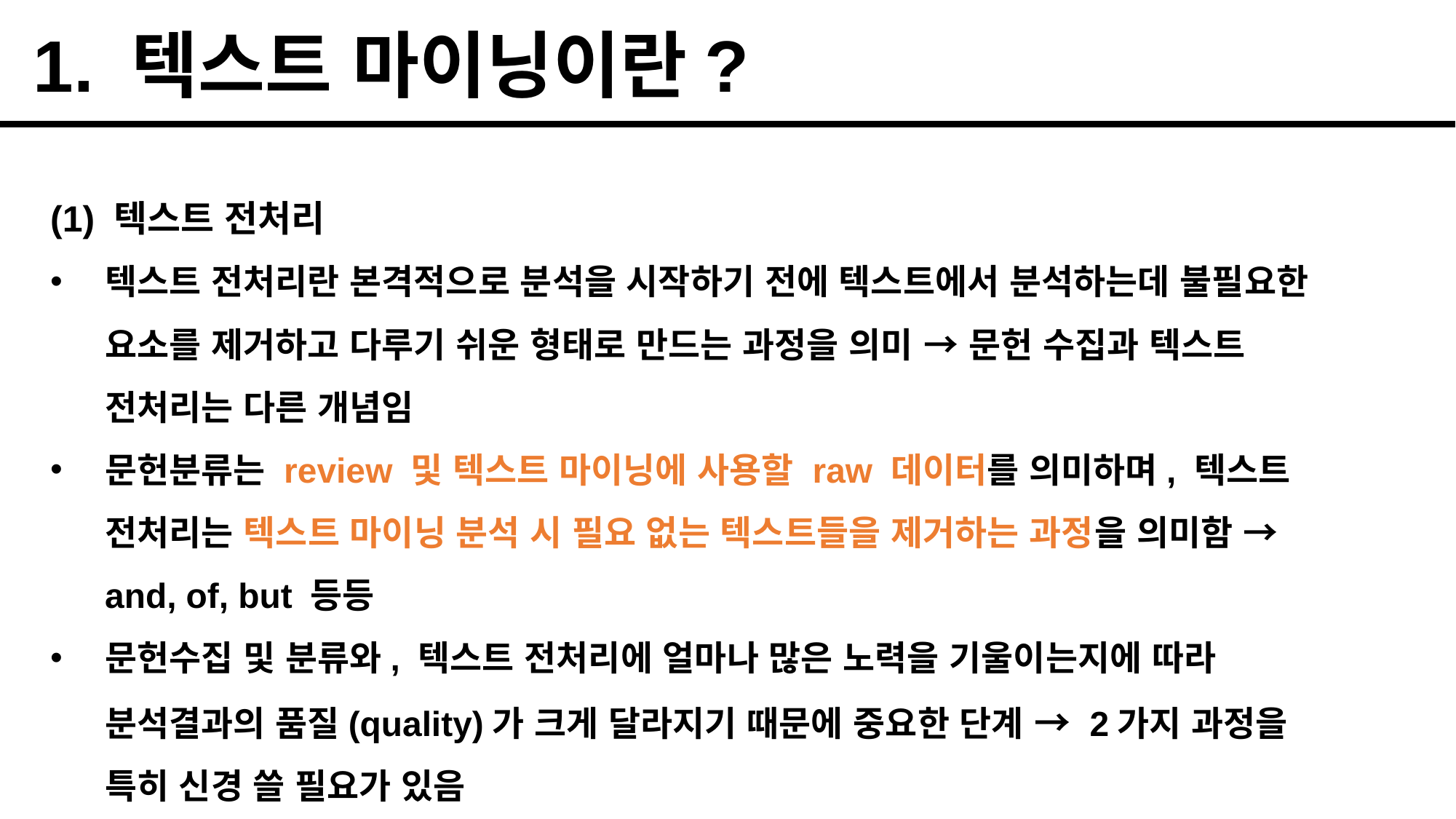

1. 텍스트 마이닝이란?
(1) 텍스트 전처리
텍스트 전처리란 본격적으로 분석을 시작하기 전에 텍스트에서 분석하는데 불필요한 요소를 제거하고 다루기 쉬운 형태로 만드는 과정을 의미 → 문헌 수집과 텍스트 전처리는 다른 개념임
문헌분류는 review 및 텍스트 마이닝에 사용할 raw 데이터를 의미하며, 텍스트 전처리는 텍스트 마이닝 분석 시 필요 없는 텍스트들을 제거하는 과정을 의미함 → and, of, but 등등
문헌수집 및 분류와, 텍스트 전처리에 얼마나 많은 노력을 기울이는지에 따라 분석결과의 품질(quality)가 크게 달라지기 때문에 중요한 단계 → 2가지 과정을 특히 신경 쓸 필요가 있음